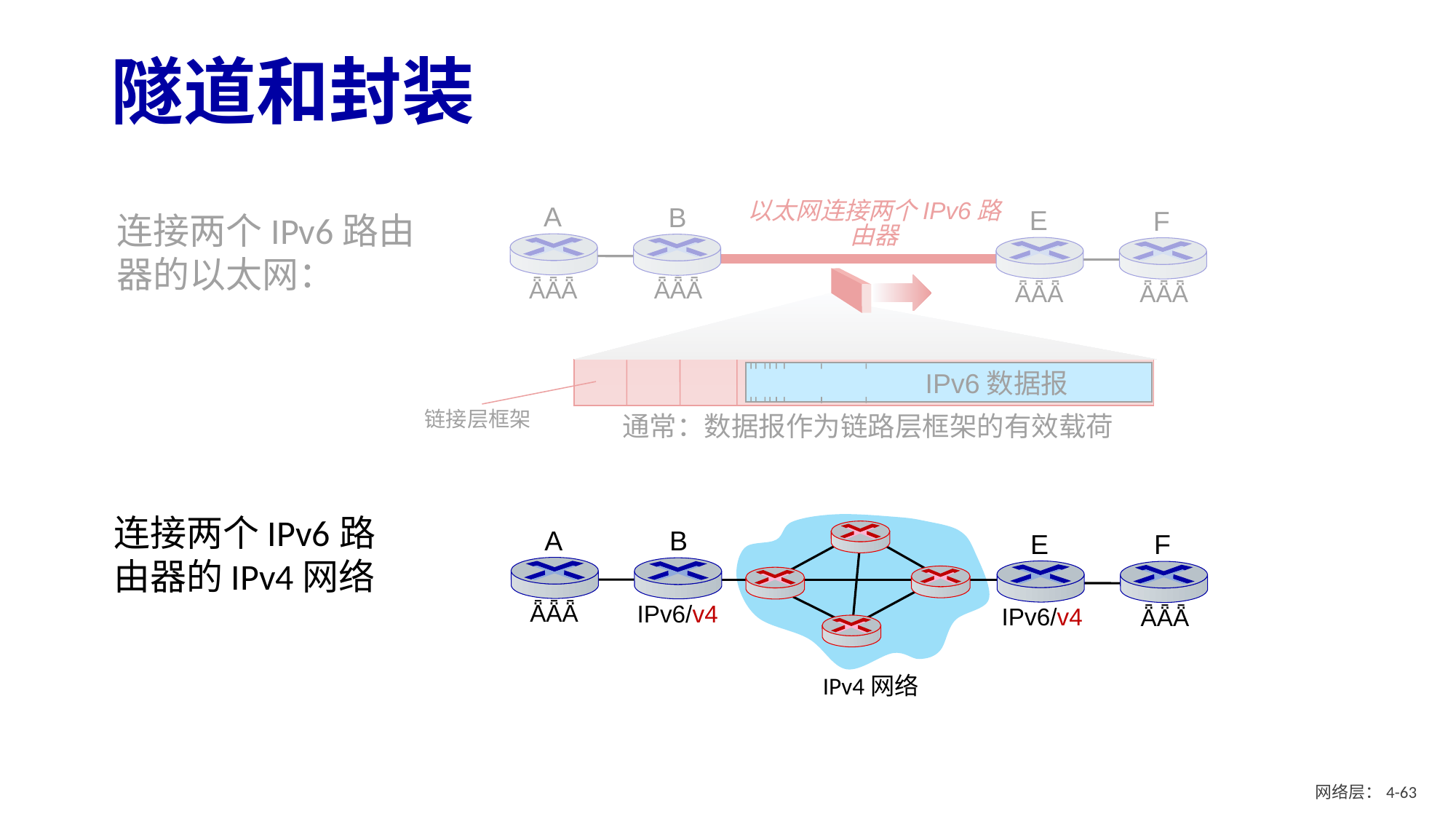

# 隧道和封装

A
B

ǞǞǞ
ǞǞǞ
以太网连接两个IPv6路由器
E
F

ǞǞǞ
ǞǞǞ

连接两个IPv6路由器的以太网：

IPv6数据报

链接层框架
通常：数据报作为链路层框架的有效载荷
连接两个IPv6路由器的IPv4网络

A
B

ǞǞǞ
IPv6/v4
E
F

IPv6/v4
ǞǞǞ
IPv4网络
网络层：4-63